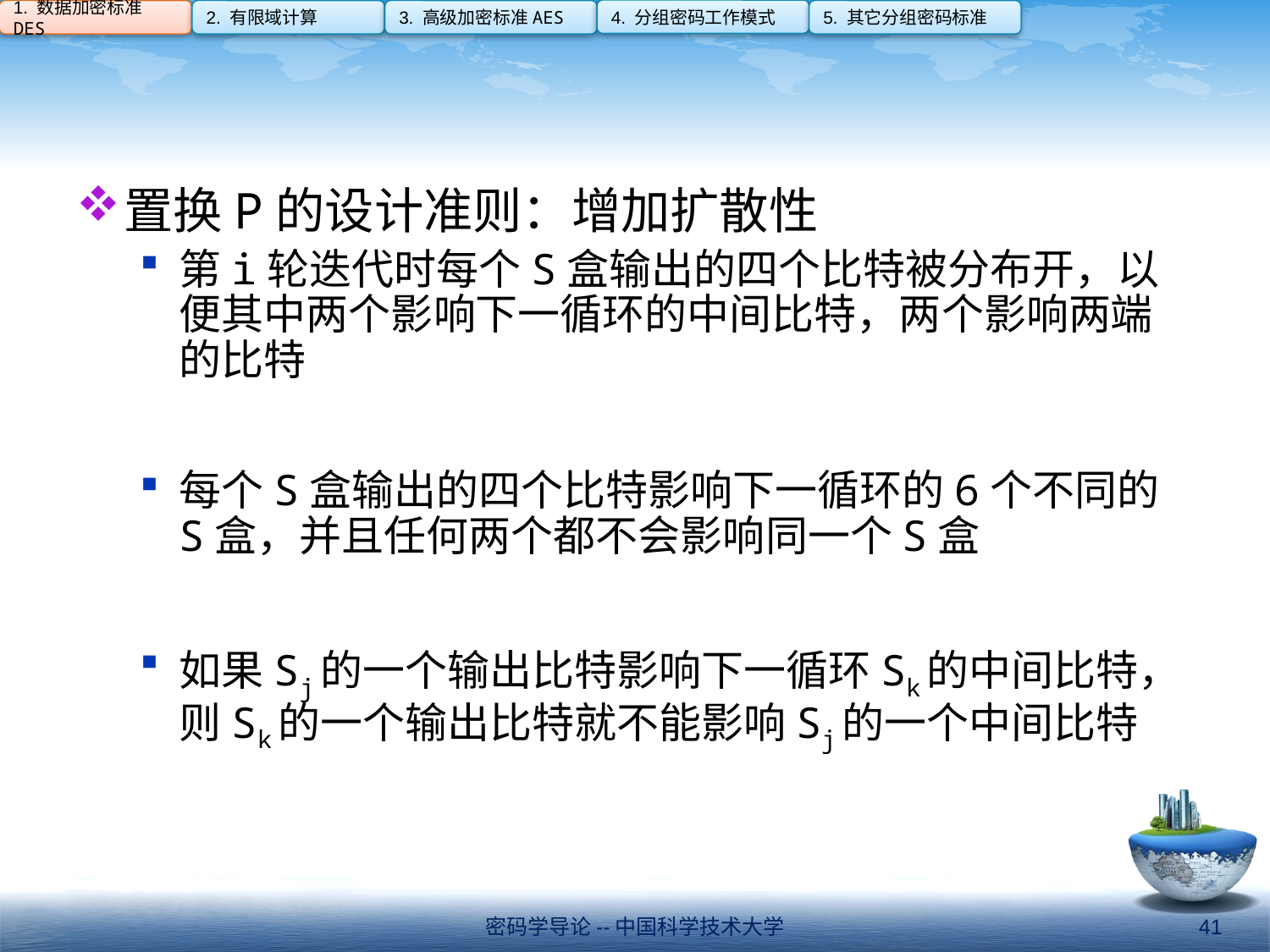

4. 分组密码工作模式
1. 数据加密标准DES
2. 有限域计算
3. 高级加密标准AES
5. 其它分组密码标准
#
置换P的设计准则：增加扩散性
第i轮迭代时每个S盒输出的四个比特被分布开，以便其中两个影响下一循环的中间比特，两个影响两端的比特

每个S盒输出的四个比特影响下一循环的6个不同的S盒，并且任何两个都不会影响同一个S盒

如果Sj的一个输出比特影响下一循环Sk的中间比特，则Sk的一个输出比特就不能影响Sj的一个中间比特

密码学导论--中国科学技术大学
41